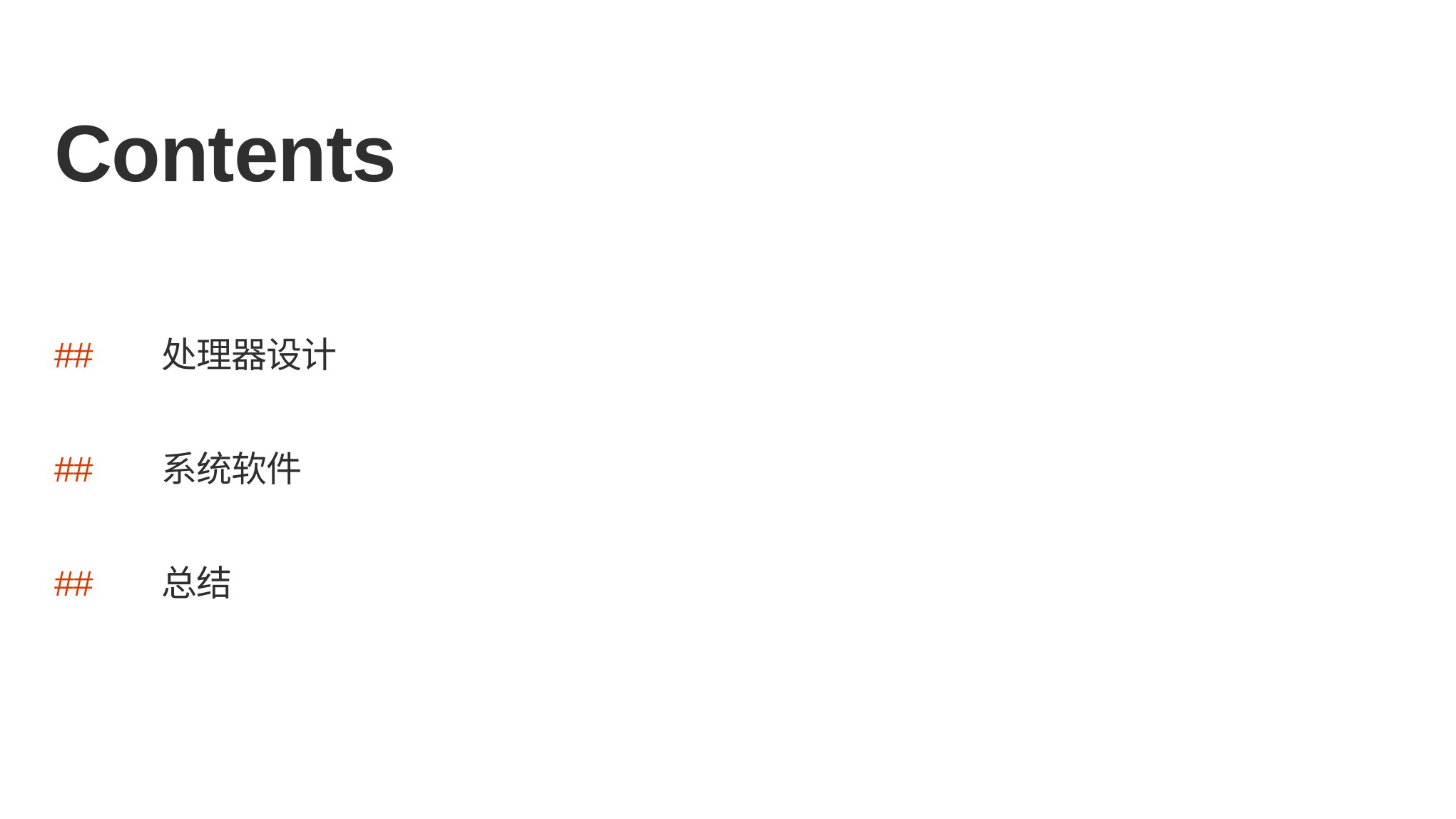

# Contents
##	处理器设计
##	系统软件
##	总结